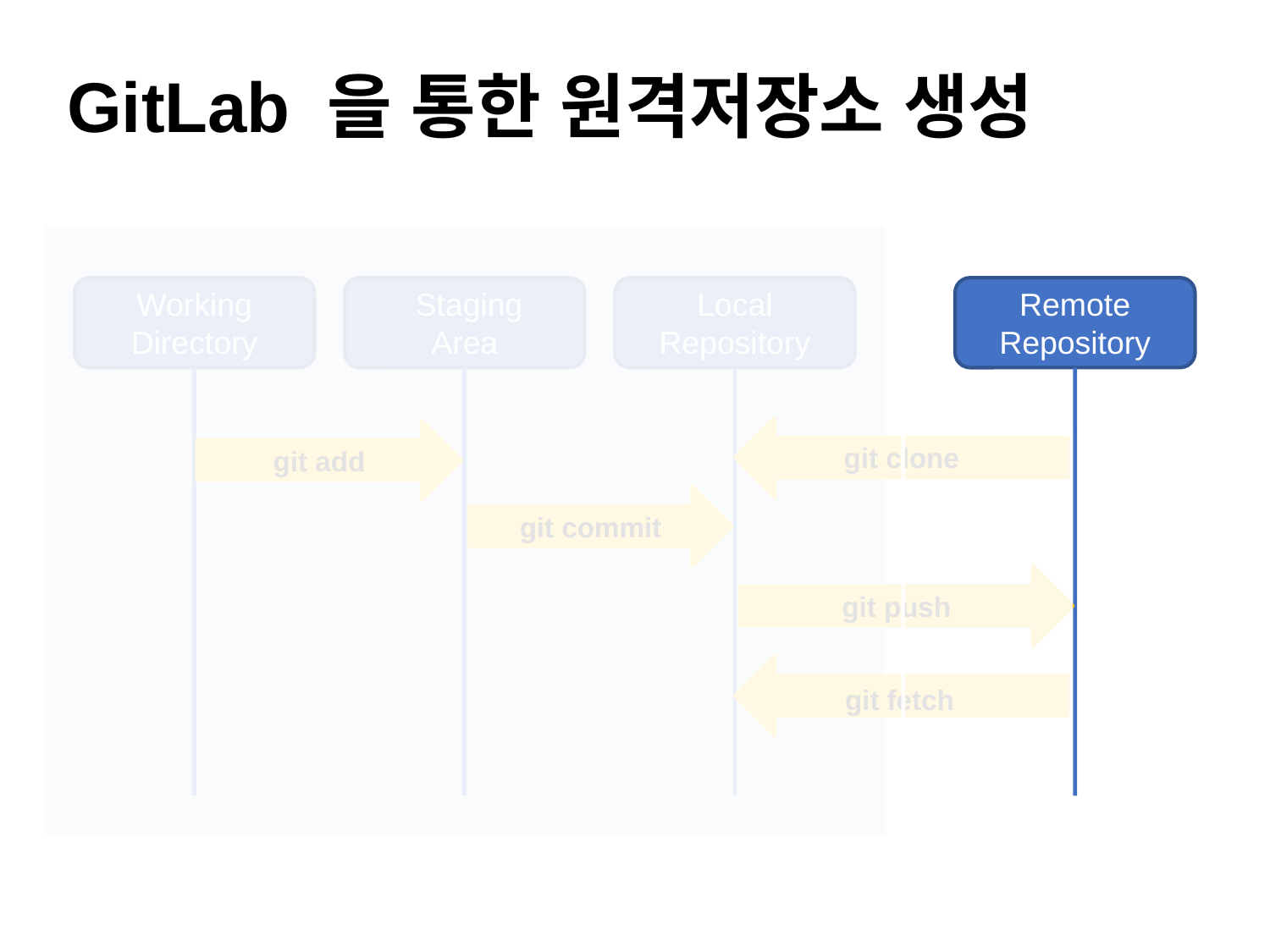

GitLab 을 통한 원격저장소 생성

Working
Directory
 Staging
Area
Local
Repository
Remote
Repository

git add
git clone
git commit
git push

git fetch